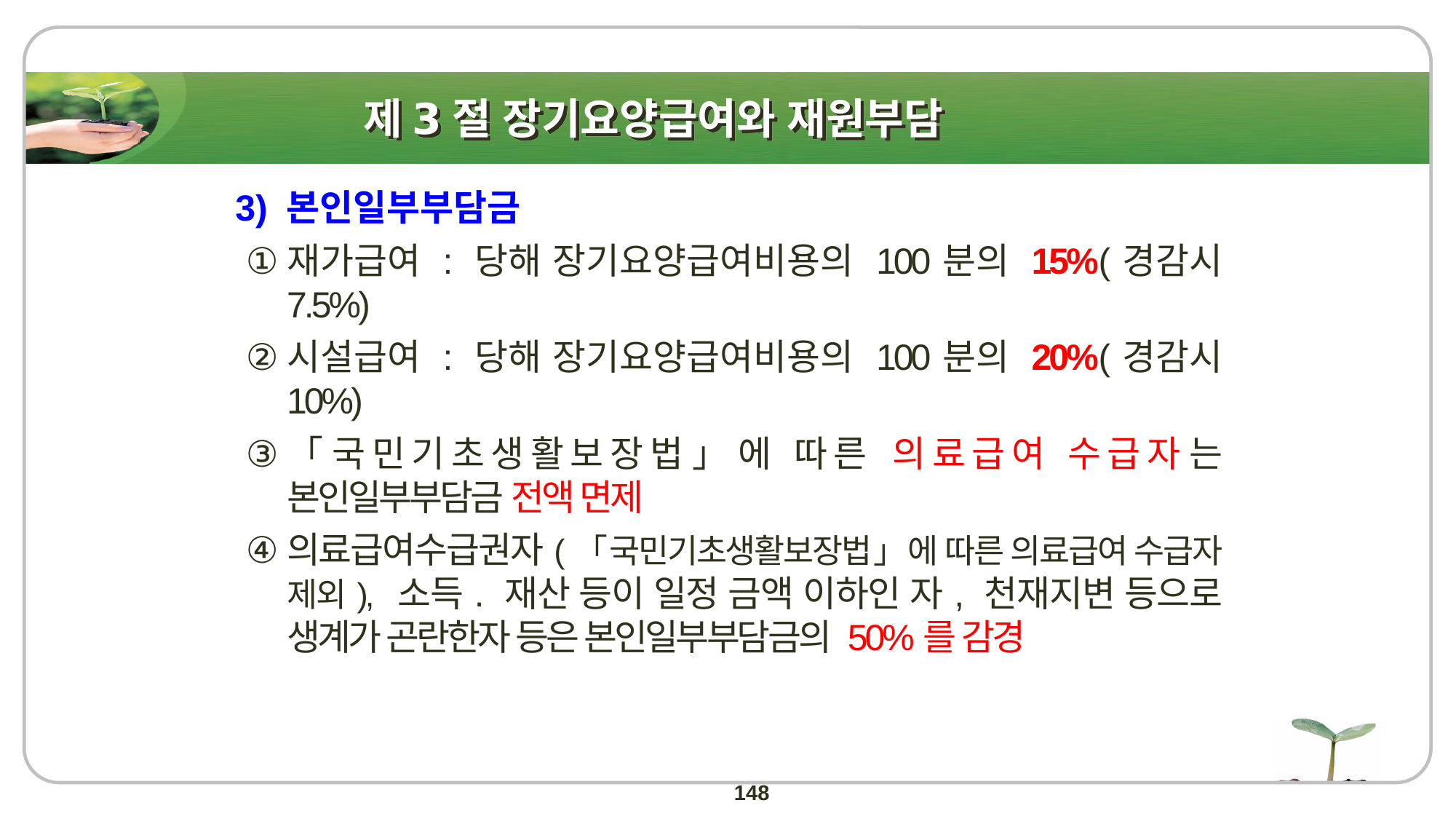

제3절 장기요양급여와 재원부담
3) 본인일부부담금
재가급여 : 당해 장기요양급여비용의 100분의 15%(경감시 7.5%)
시설급여 : 당해 장기요양급여비용의 100분의 20%(경감시 10%)
「국민기초생활보장법」에 따른 의료급여 수급자는 본인일부부담금 전액 면제
의료급여수급권자(「국민기초생활보장법」에 따른 의료급여 수급자 제외), 소득. 재산 등이 일정 금액 이하인 자, 천재지변 등으로 생계가 곤란한자 등은 본인일부부담금의 50%를 감경
148